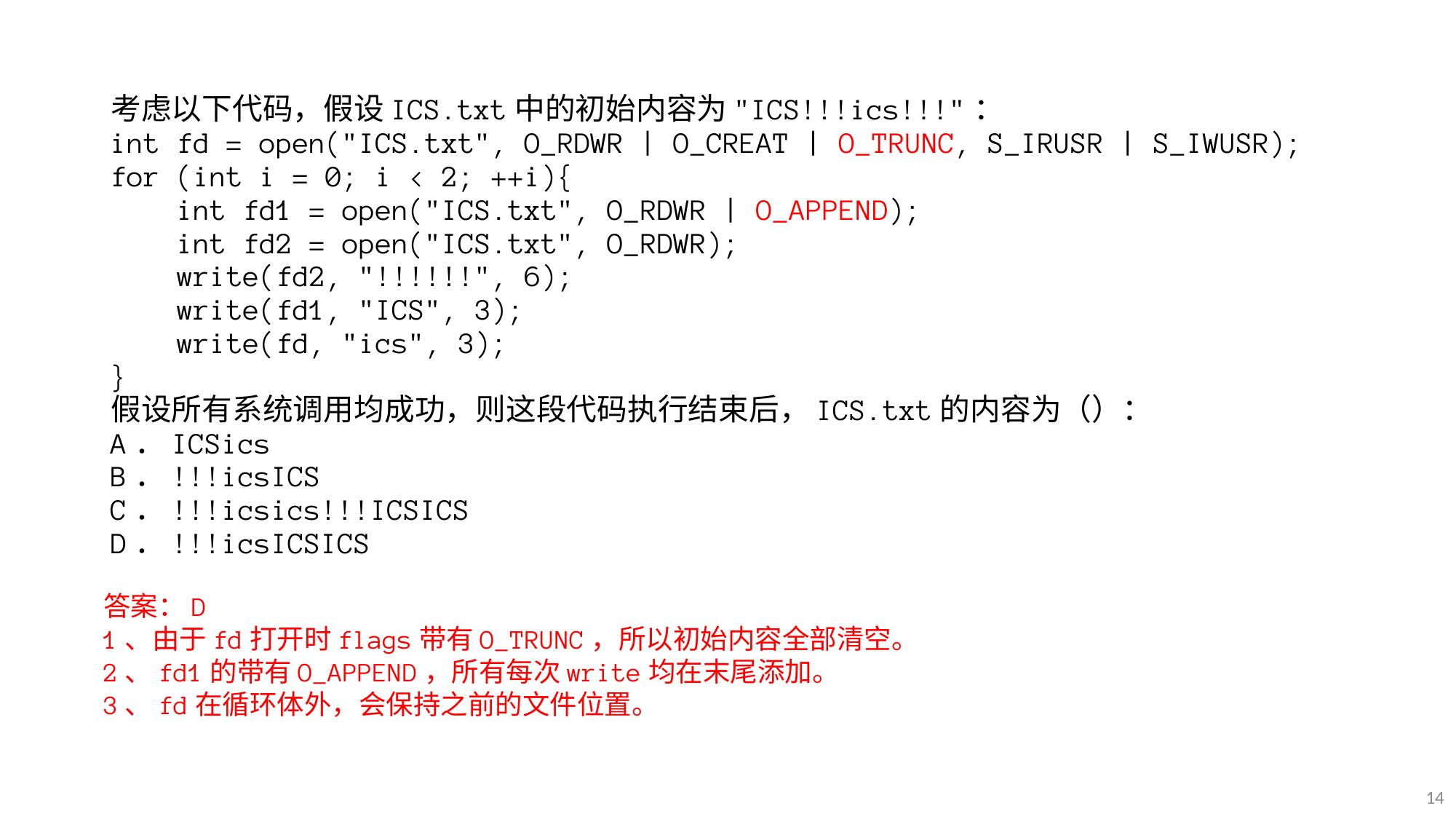

考虑以下代码，假设ICS.txt中的初始内容为"ICS!!!ics!!!"：
int fd = open("ICS.txt", O_RDWR | O_CREAT | O_TRUNC, S_IRUSR | S_IWUSR);
for (int i = 0; i < 2; ++i){
    int fd1 = open("ICS.txt", O_RDWR | O_APPEND);
    int fd2 = open("ICS.txt", O_RDWR);
    write(fd2, "!!!!!!", 6);
    write(fd1, "ICS", 3);
    write(fd, "ics", 3);
}
假设所有系统调用均成功，则这段代码执行结束后，ICS.txt的内容为（）：
A．ICSics
B．!!!icsICS
C．!!!icsics!!!ICSICS
D．!!!icsICSICS

答案：D
1、由于fd打开时flags带有O_TRUNC，所以初始内容全部清空。
2、fd1的带有O_APPEND，所有每次write均在末尾添加。
3、fd在循环体外，会保持之前的文件位置。
14